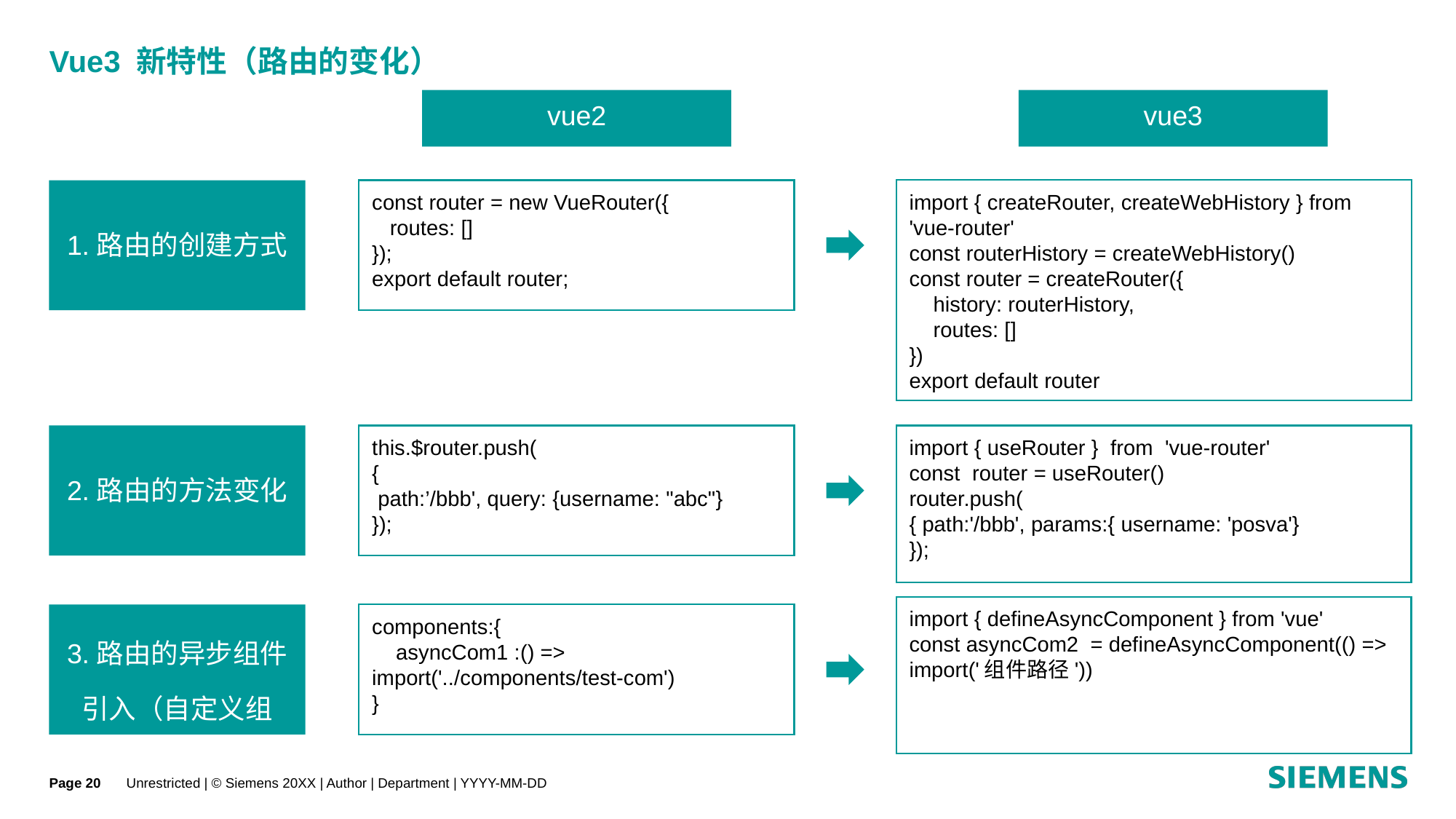

# Vue3 新特性（路由的变化）
vue2
vue3
1.路由的创建方式
const router = new VueRouter({
   routes: []
});
export default router;
import { createRouter, createWebHistory } from 'vue-router'
const routerHistory = createWebHistory()
const router = createRouter({
    history: routerHistory,
    routes: []
})
export default router

2.路由的方法变化
this.$router.push(
{
 path:’/bbb', query: {username: "abc"}
});
import { useRouter }  from  'vue-router'
const  router = useRouter()
router.push(
{ path:'/bbb', params:{ username: 'posva'}
});

import { defineAsyncComponent } from 'vue'
const asyncCom2  = defineAsyncComponent(() => import('组件路径'))
3.路由的异步组件引入（自定义组件）
components:{
    asyncCom1 :() => import('../components/test-com')
}

Page 20
Unrestricted | © Siemens 20XX | Author | Department | YYYY-MM-DD